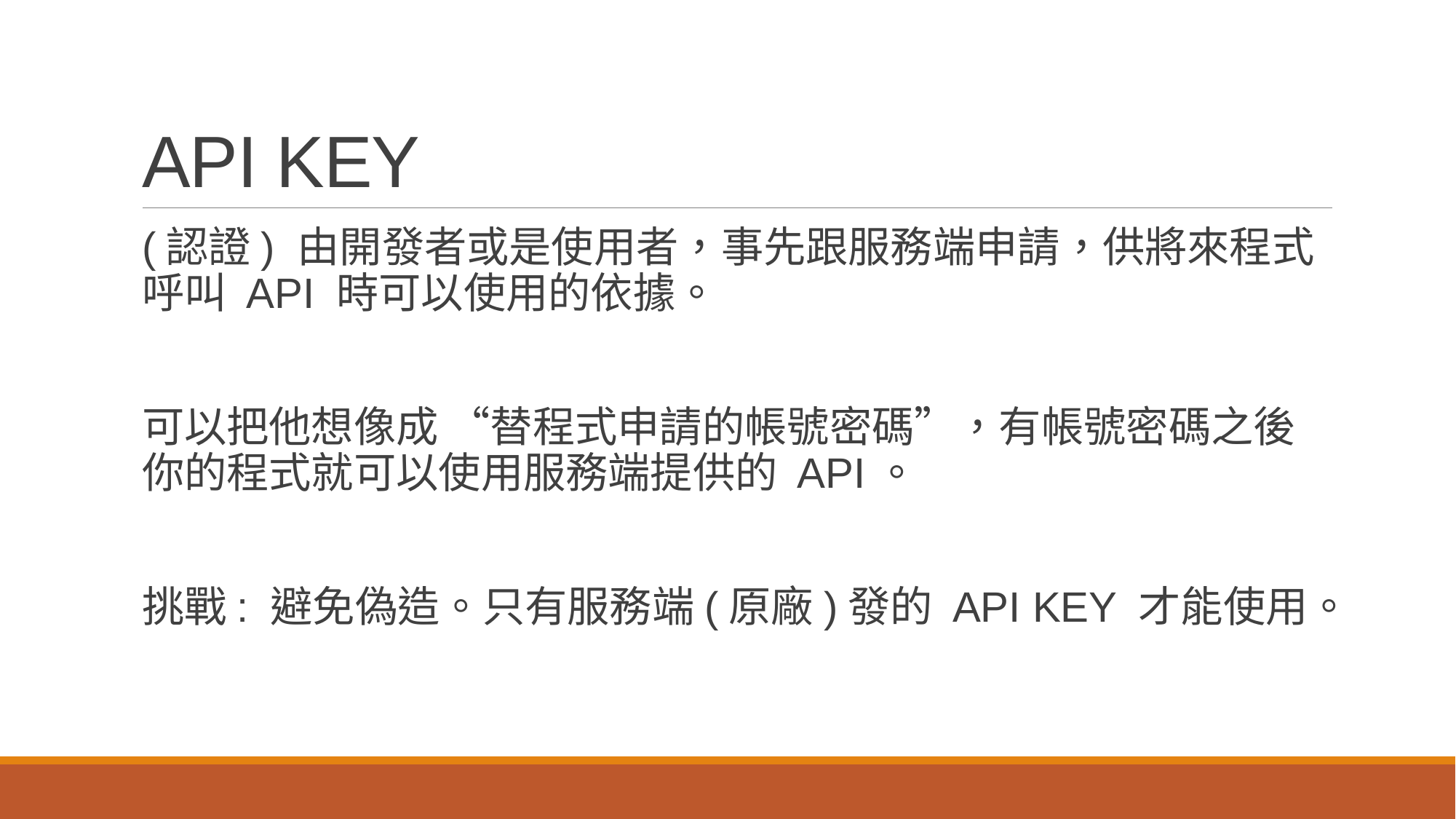

# API KEY
(認證) 由開發者或是使用者，事先跟服務端申請，供將來程式呼叫 API 時可以使用的依據。

可以把他想像成 “替程式申請的帳號密碼”，有帳號密碼之後你的程式就可以使用服務端提供的 API。

挑戰: 避免偽造。只有服務端(原廠)發的 API KEY 才能使用。